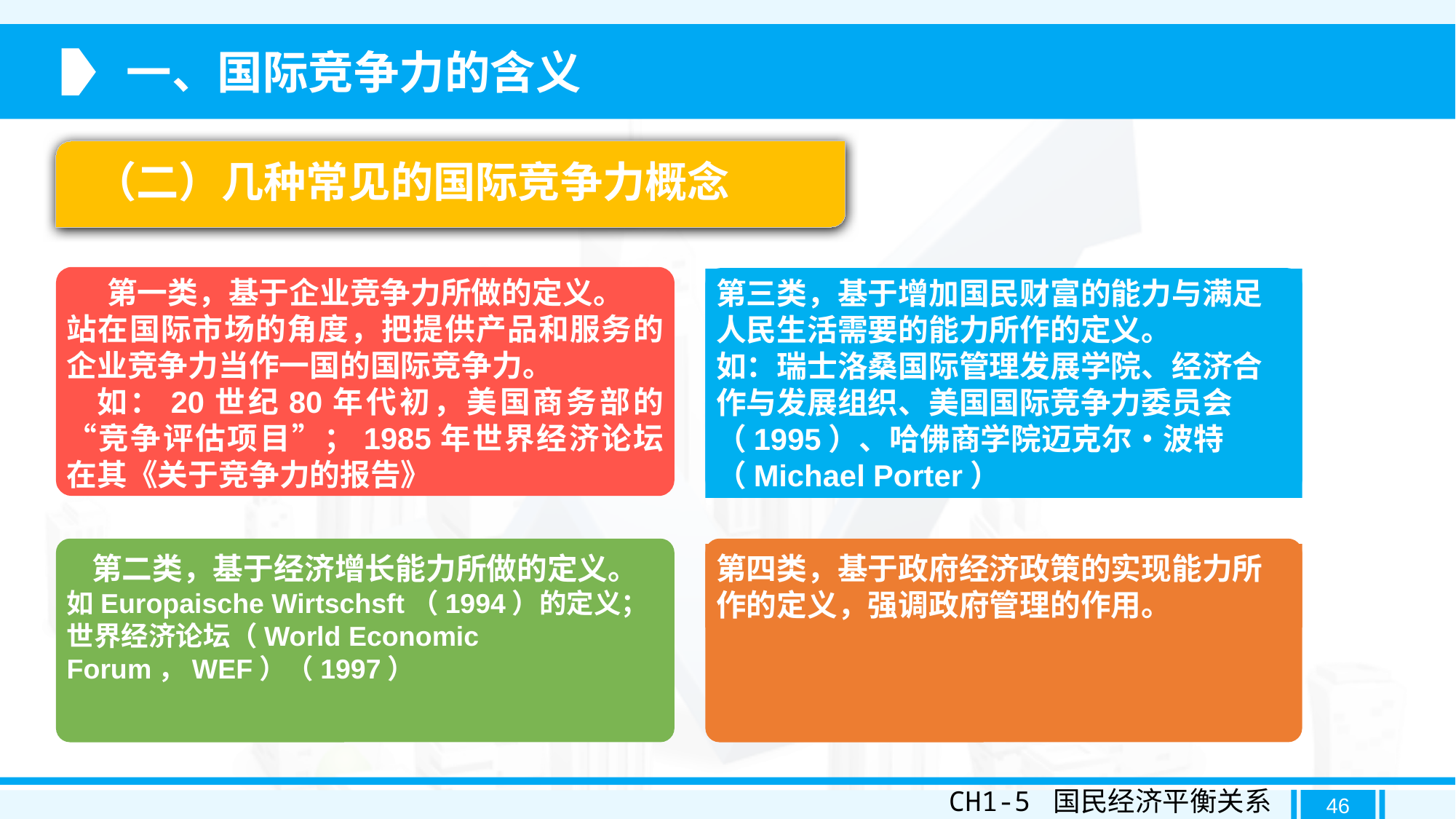

一、国际竞争力的含义

（二）几种常见的国际竞争力概念

第一类，基于企业竞争力所做的定义。
站在国际市场的角度，把提供产品和服务的企业竞争力当作一国的国际竞争力。
  如：20世纪80年代初，美国商务部的“竞争评估项目”；1985年世界经济论坛在其《关于竞争力的报告》

第三类，基于增加国民财富的能力与满足人民生活需要的能力所作的定义。
如：瑞士洛桑国际管理发展学院、经济合作与发展组织、美国国际竞争力委员会（1995）、哈佛商学院迈克尔•波特（Michael Porter）

第二类，基于经济增长能力所做的定义。
如Europaische Wirtschsft（1994）的定义；世界经济论坛（World Economic Forum，WEF）（1997）

第四类，基于政府经济政策的实现能力所作的定义，强调政府管理的作用。
CH1-5 国民经济平衡关系
46